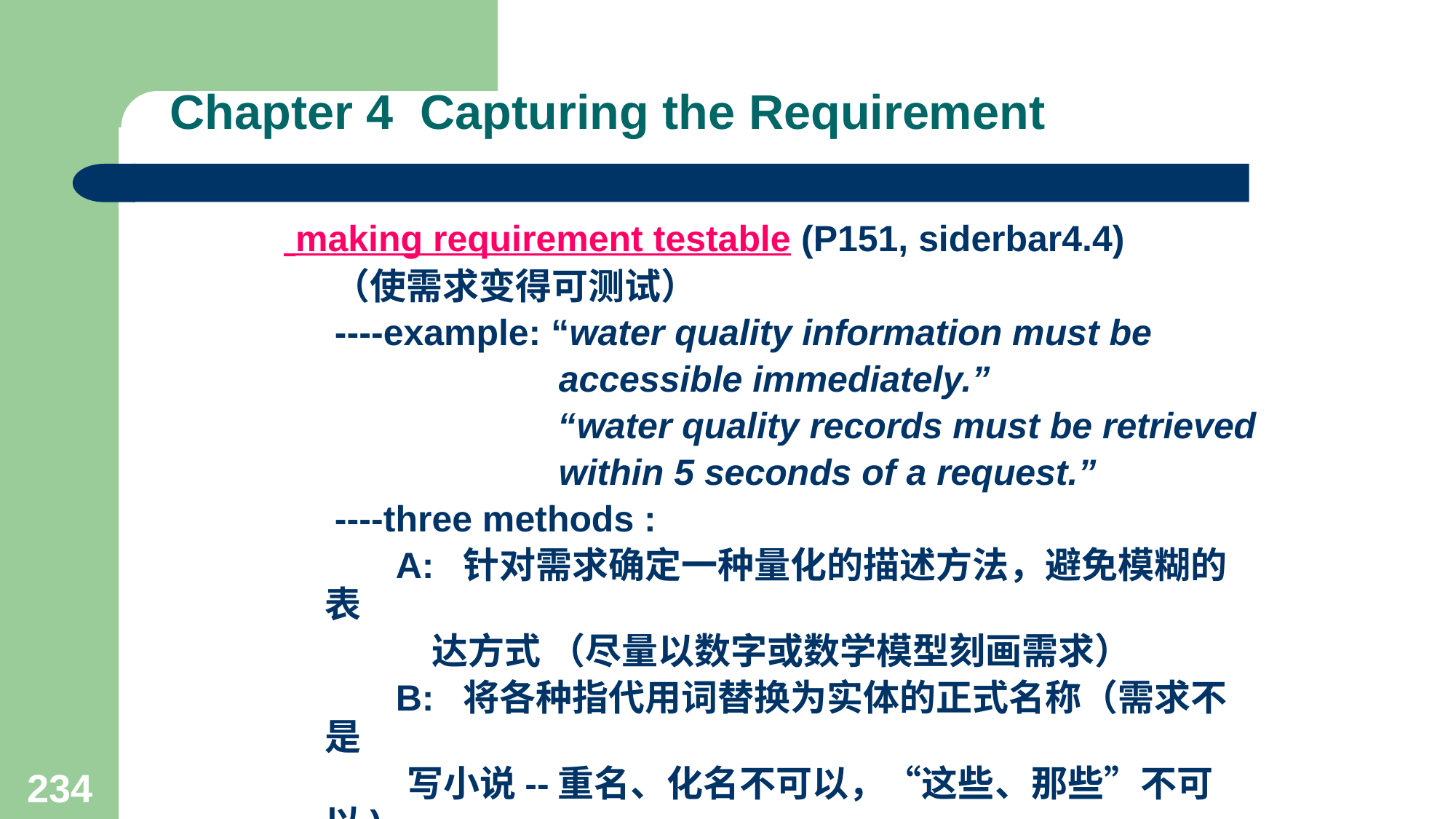

# Chapter 4  Capturing the Requirement
 making requirement testable (P151, siderbar4.4)
     （使需求变得可测试）
     ----example: “water quality information must be
                           accessible immediately.”
                           “water quality records must be retrieved
                           within 5 seconds of a request.”
     ----three methods :
           A:  针对需求确定一种量化的描述方法，避免模糊的表
                 达方式 （尽量以数字或数学模型刻画需求）
           B:  将各种指代用词替换为实体的正式名称（需求不是
              写小说--重名、化名不可以，“这些、那些”不可以)
           C:  每个名词或事项应在需求文档中给出唯一定义。
234